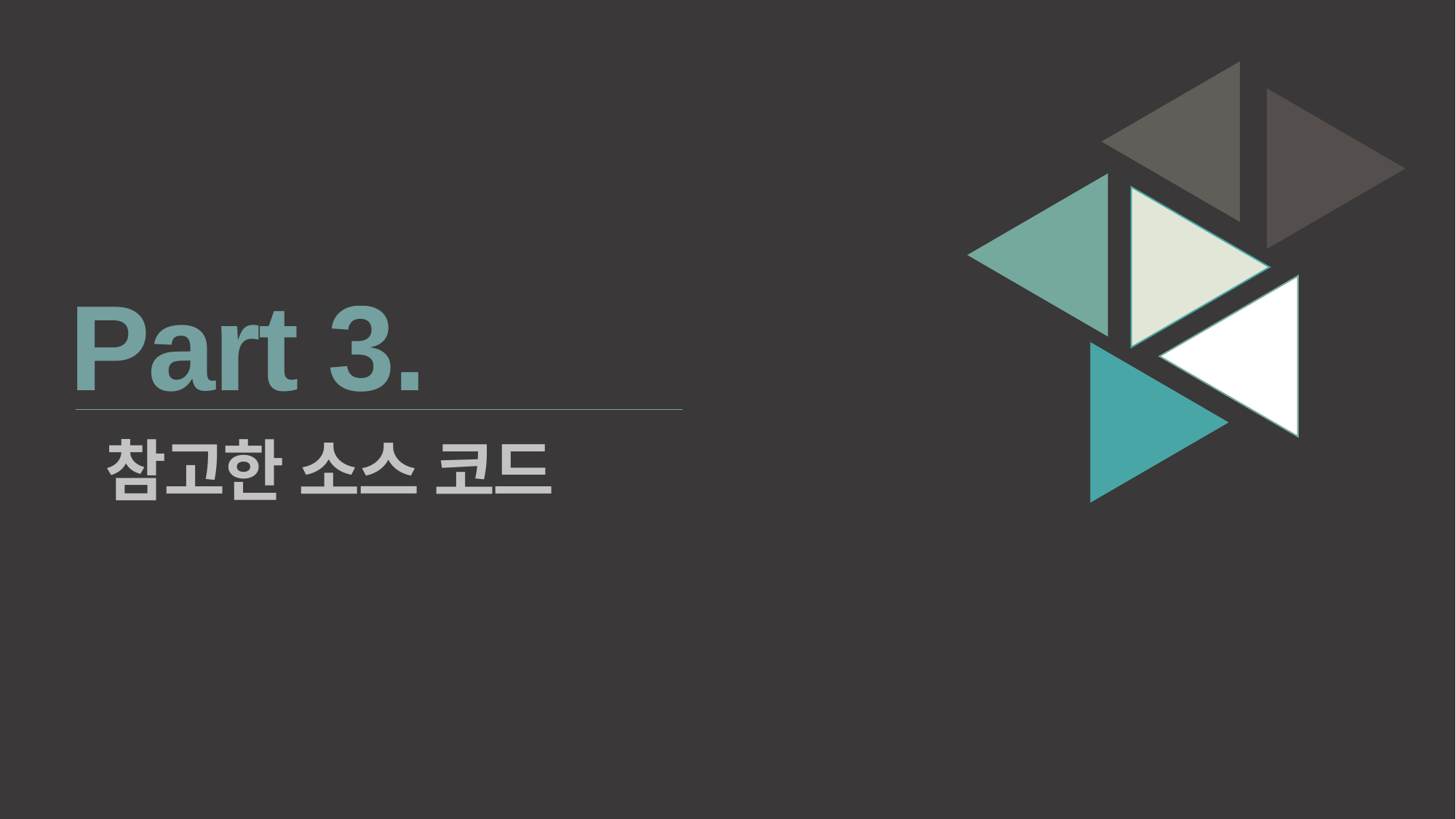

Part 3.
참고한 소스 코드

Copyrightⓒ. Saebyeol Yu. All Rights Reserved.